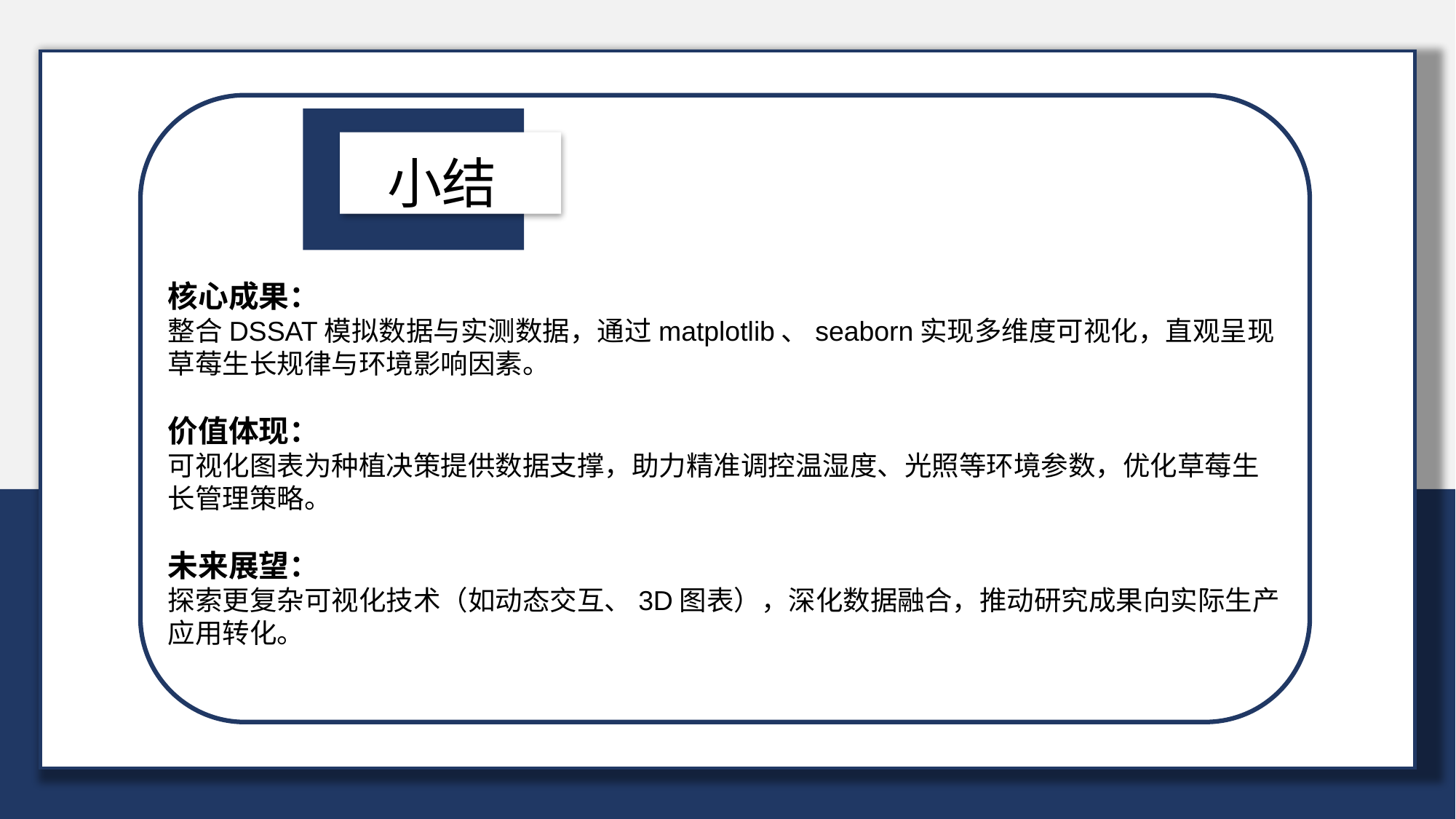

小结
核心成果：
整合DSSAT模拟数据与实测数据，通过matplotlib、seaborn实现多维度可视化，直观呈现草莓生长规律与环境影响因素。

价值体现：
可视化图表为种植决策提供数据支撑，助力精准调控温湿度、光照等环境参数，优化草莓生长管理策略。

未来展望：
探索更复杂可视化技术（如动态交互、3D图表），深化数据融合，推动研究成果向实际生产应用转化。